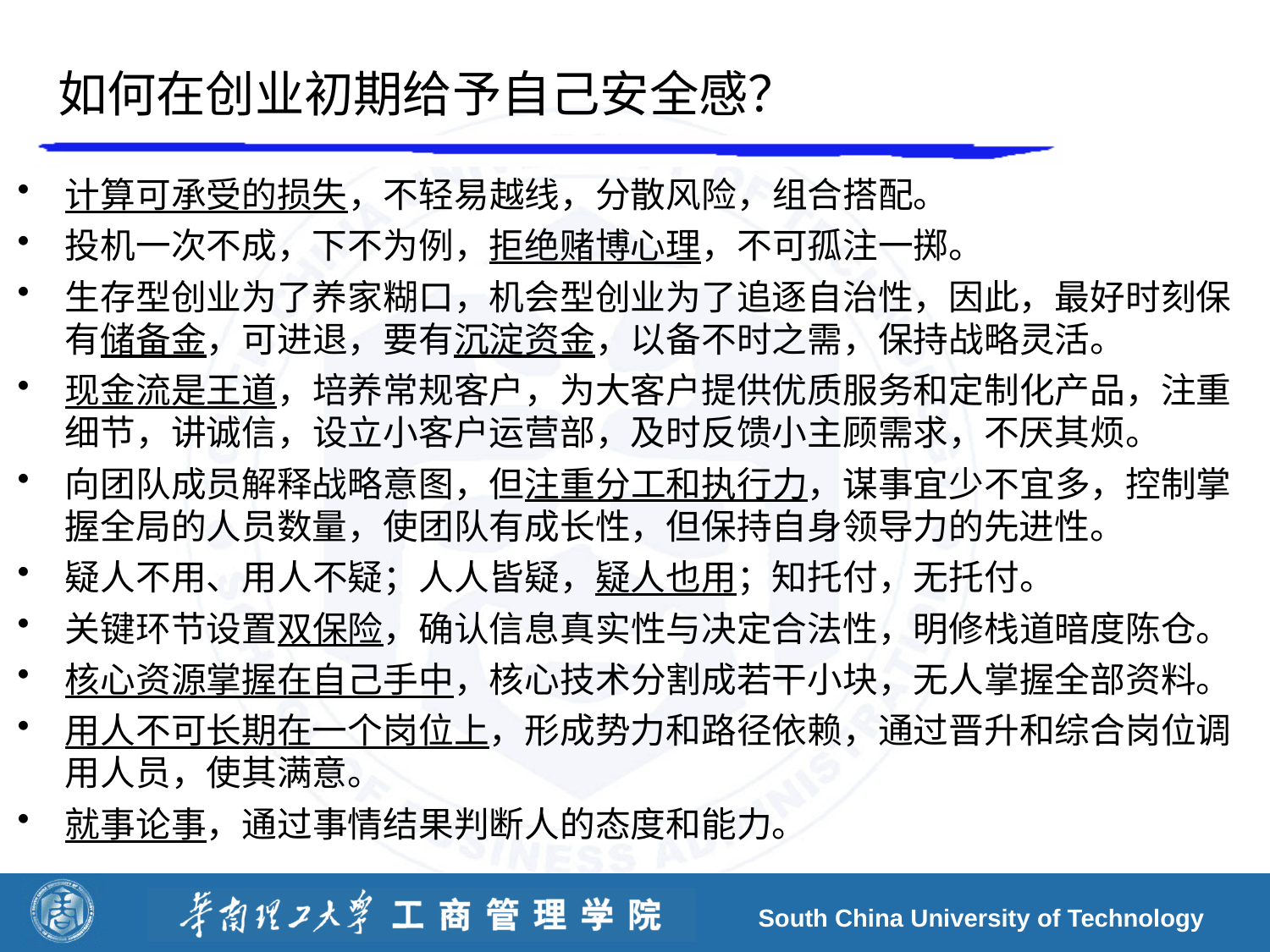

# 如何在创业初期给予自己安全感？
计算可承受的损失，不轻易越线，分散风险，组合搭配。
投机一次不成，下不为例，拒绝赌博心理，不可孤注一掷。
生存型创业为了养家糊口，机会型创业为了追逐自治性，因此，最好时刻保有储备金，可进退，要有沉淀资金，以备不时之需，保持战略灵活。
现金流是王道，培养常规客户，为大客户提供优质服务和定制化产品，注重细节，讲诚信，设立小客户运营部，及时反馈小主顾需求，不厌其烦。
向团队成员解释战略意图，但注重分工和执行力，谋事宜少不宜多，控制掌握全局的人员数量，使团队有成长性，但保持自身领导力的先进性。
疑人不用、用人不疑；人人皆疑，疑人也用；知托付，无托付。
关键环节设置双保险，确认信息真实性与决定合法性，明修栈道暗度陈仓。
核心资源掌握在自己手中，核心技术分割成若干小块，无人掌握全部资料。
用人不可长期在一个岗位上，形成势力和路径依赖，通过晋升和综合岗位调用人员，使其满意。
就事论事，通过事情结果判断人的态度和能力。

South China University of Technology